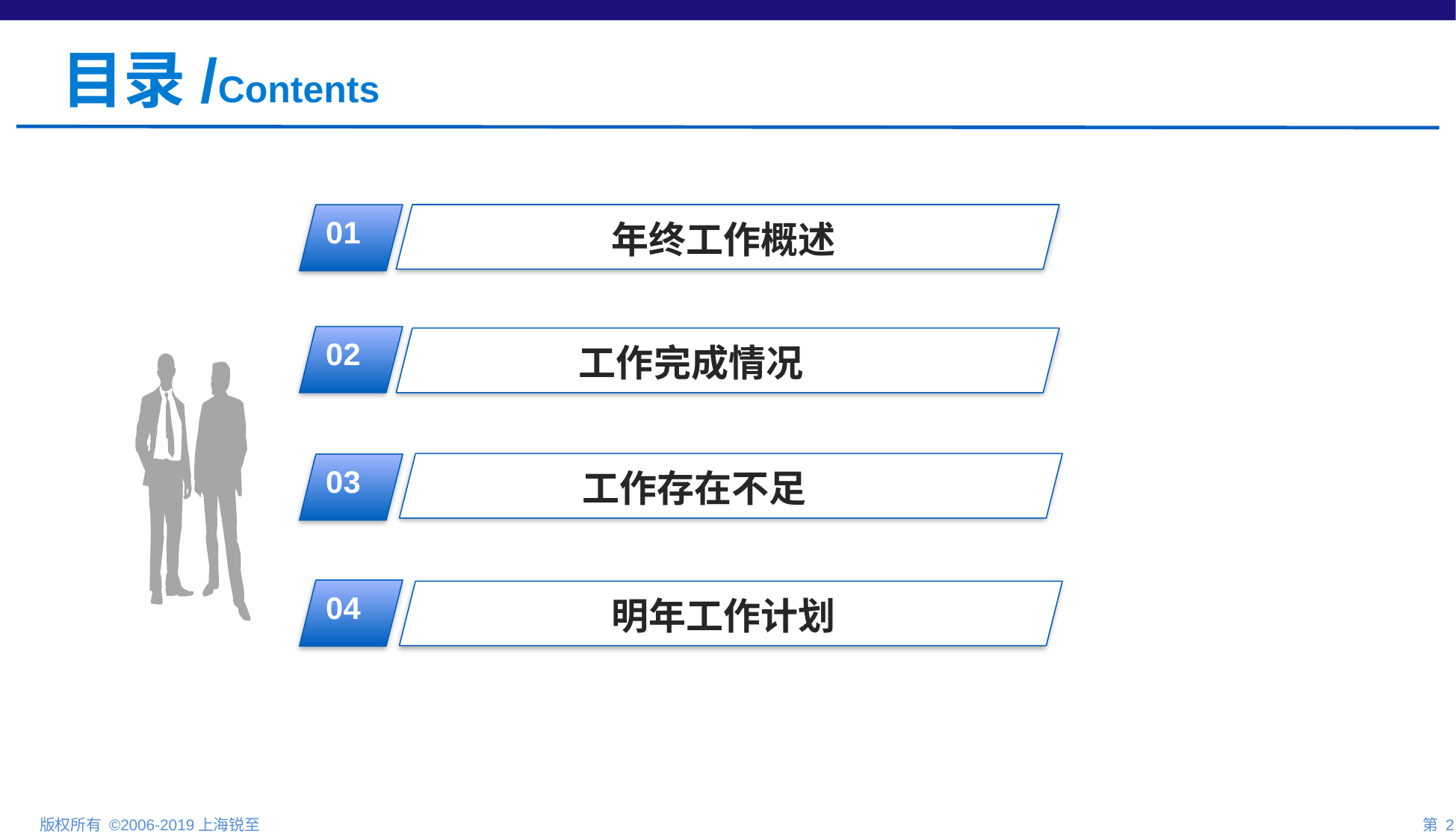

目录/Contents
01
n                年终工作概述
02
            工作完成情况

            工作存在不足
03
04
                   明年工作计划